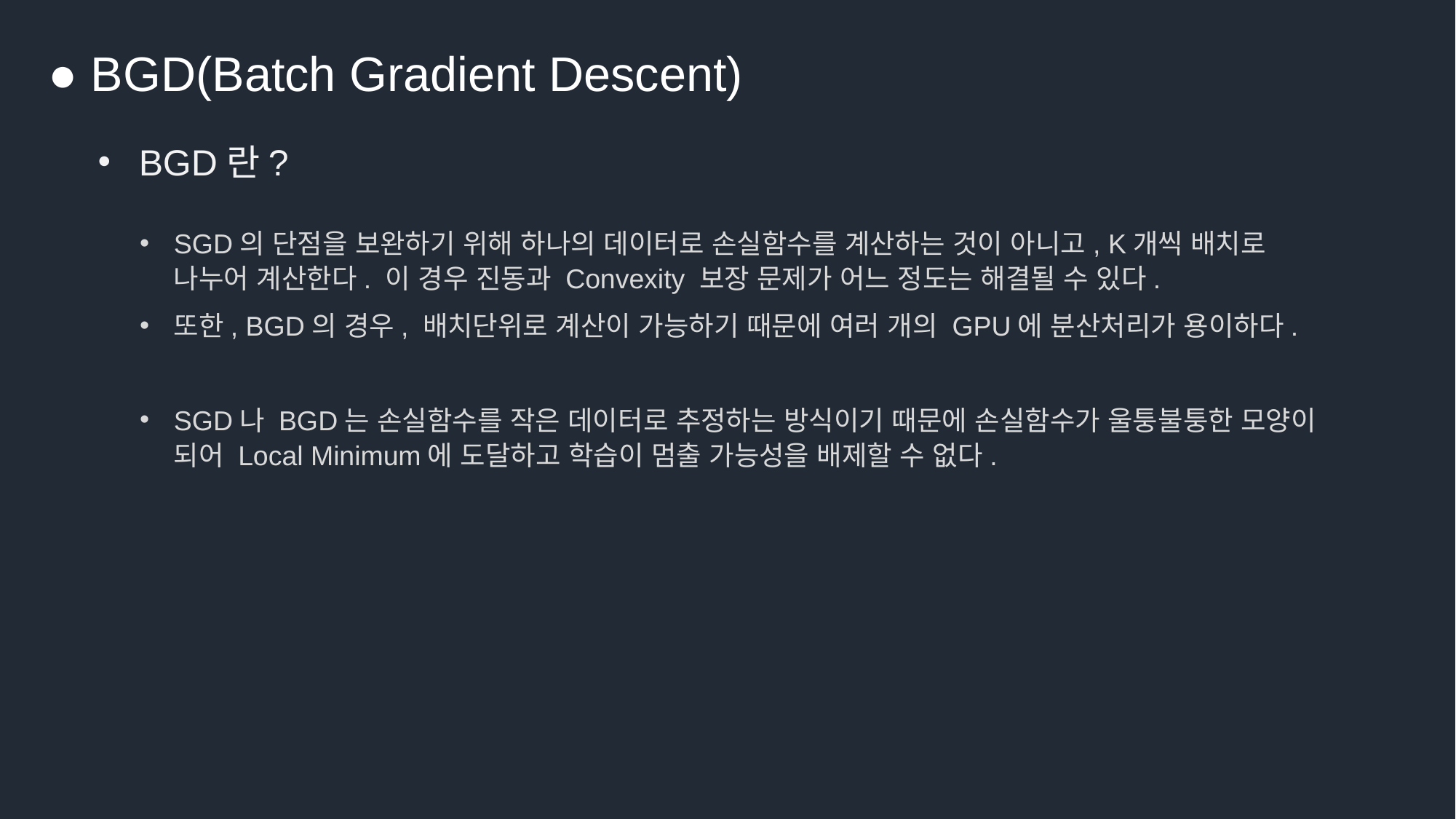

● BGD(Batch Gradient Descent)
BGD란?
SGD의 단점을 보완하기 위해 하나의 데이터로 손실함수를 계산하는 것이 아니고, K개씩 배치로 나누어 계산한다. 이 경우 진동과 Convexity 보장 문제가 어느 정도는 해결될 수 있다.
또한, BGD의 경우, 배치단위로 계산이 가능하기 때문에 여러 개의 GPU에 분산처리가 용이하다.

SGD나 BGD는 손실함수를 작은 데이터로 추정하는 방식이기 때문에 손실함수가 울퉁불퉁한 모양이 되어 Local Minimum에 도달하고 학습이 멈출 가능성을 배제할 수 없다.